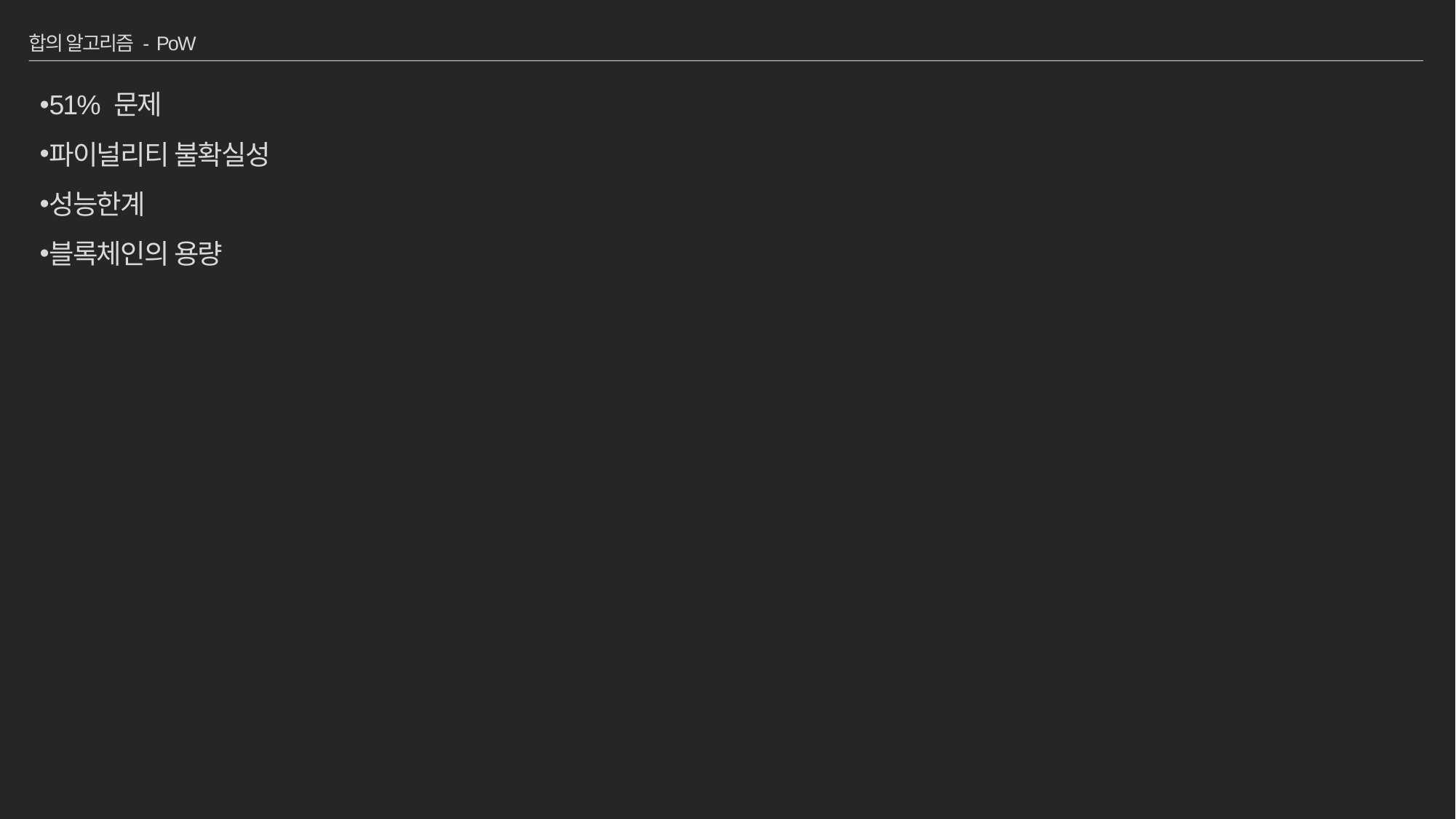

# 합의 알고리즘 -  PoW
51% 문제
파이널리티 불확실성
성능한계
블록체인의 용량